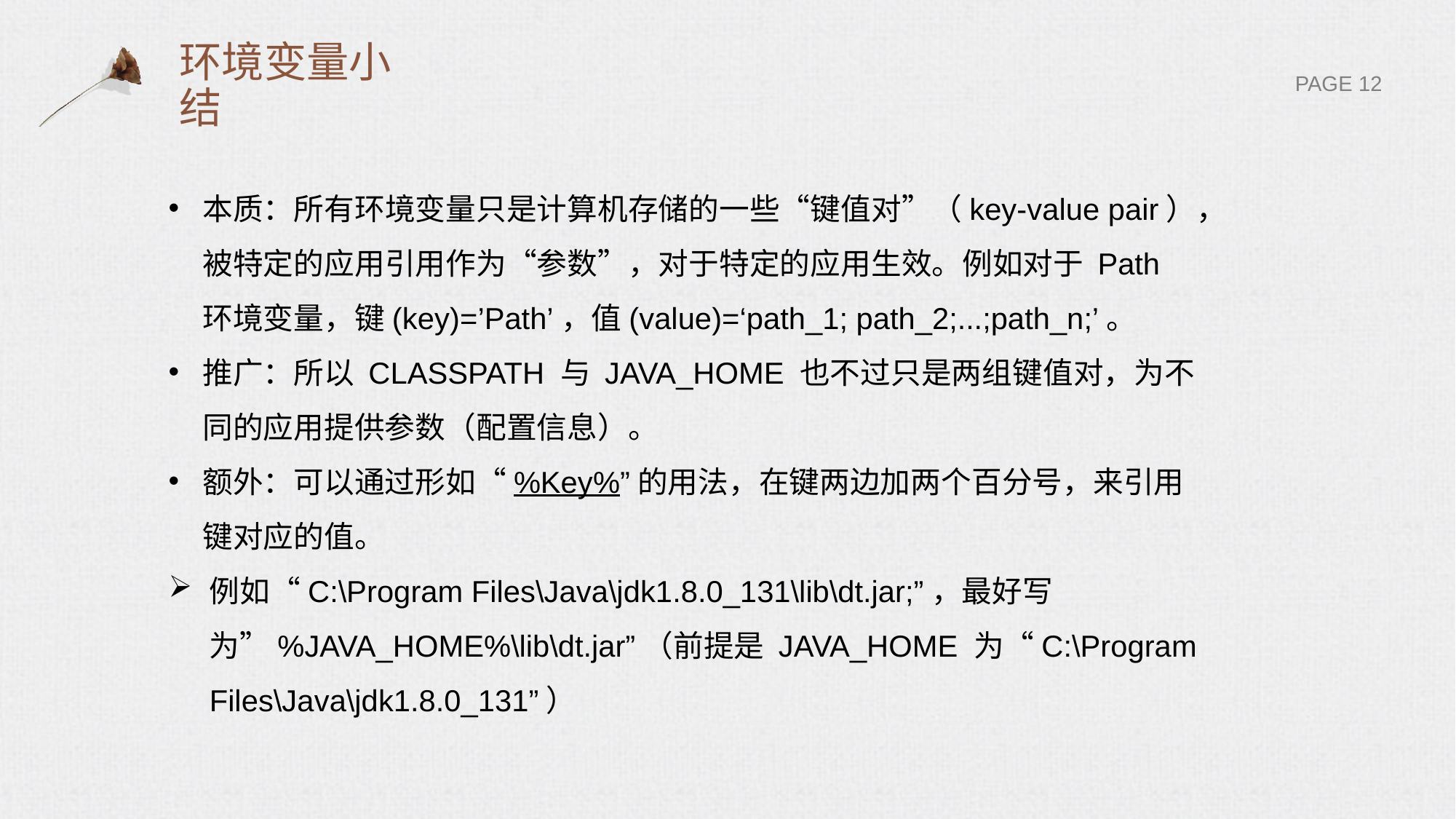

# 环境变量小结
本质：所有环境变量只是计算机存储的一些“键值对”（key-value pair），被特定的应用引用作为“参数”，对于特定的应用生效。例如对于 Path 环境变量，键(key)=’Path’，值(value)=‘path_1; path_2;...;path_n;’。
推广：所以 CLASSPATH 与 JAVA_HOME 也不过只是两组键值对，为不同的应用提供参数（配置信息）。
额外：可以通过形如“%Key%”的用法，在键两边加两个百分号，来引用键对应的值。
例如“C:\Program Files\Java\jdk1.8.0_131\lib\dt.jar;”，最好写为”%JAVA_HOME%\lib\dt.jar”（前提是 JAVA_HOME 为“C:\Program Files\Java\jdk1.8.0_131”）